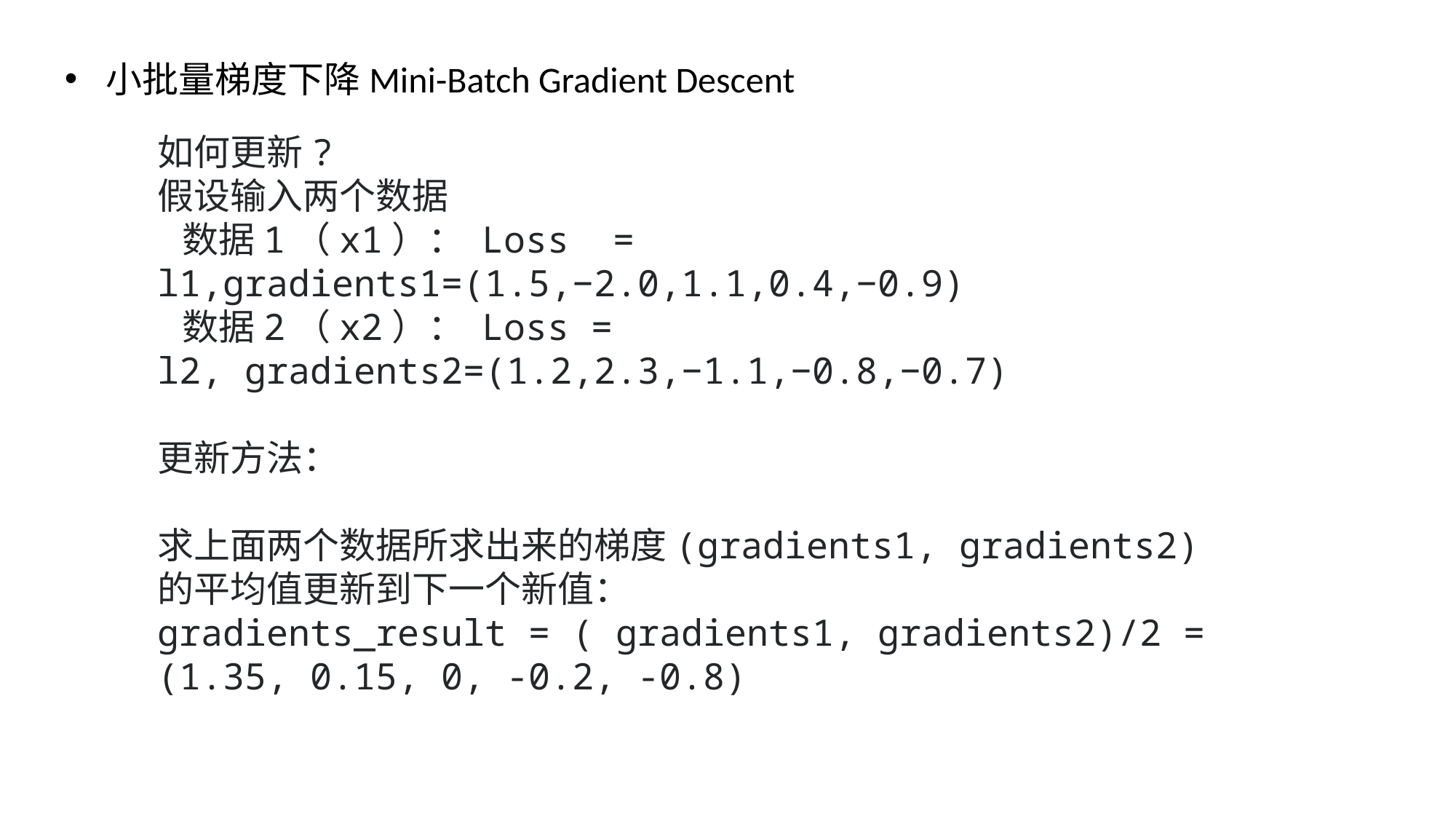

Mini-batch Gradient Descent
小批量梯度下降Mini-Batch Gradient Descent

如何更新?
假设输入两个数据
  数据1（x1）： Loss  = l1,gradients1=(1.5,−2.0,1.1,0.4,−0.9)
  数据2（x2）： Loss = l2, gradients2=(1.2,2.3,−1.1,−0.8,−0.7)

更新方法：

求上面两个数据所求出来的梯度(gradients1, gradients2) 的平均值更新到下一个新值：
gradients_result = ( gradients1, gradients2)/2 = (1.35, 0.15, 0, -0.2, -0.8)